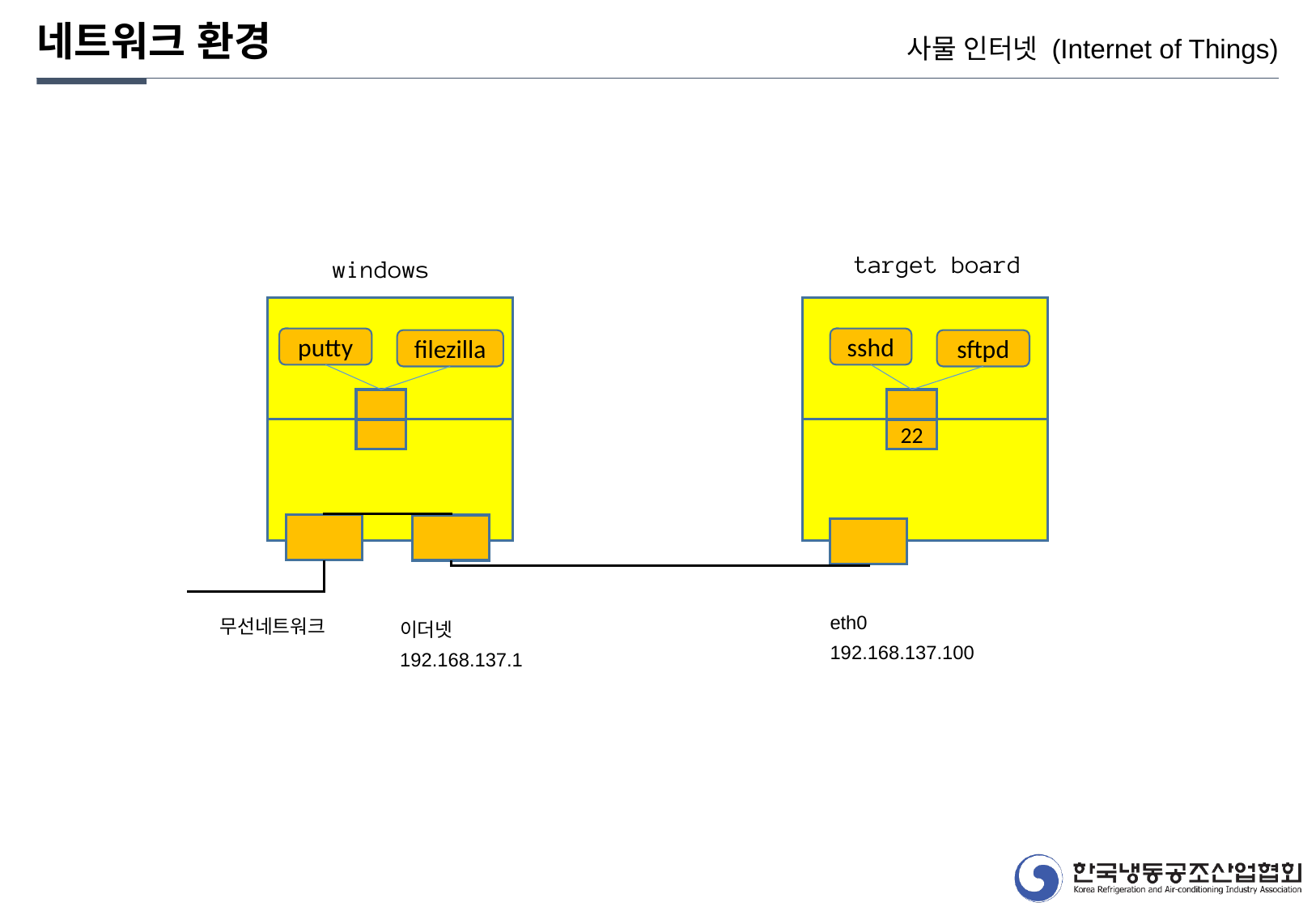

네트워크 환경
사물 인터넷 (Internet of Things)
target board
windows

putty
sshd
filezilla
sftpd

22

eth0
192.168.137.100
무선네트워크
이더넷
192.168.137.1